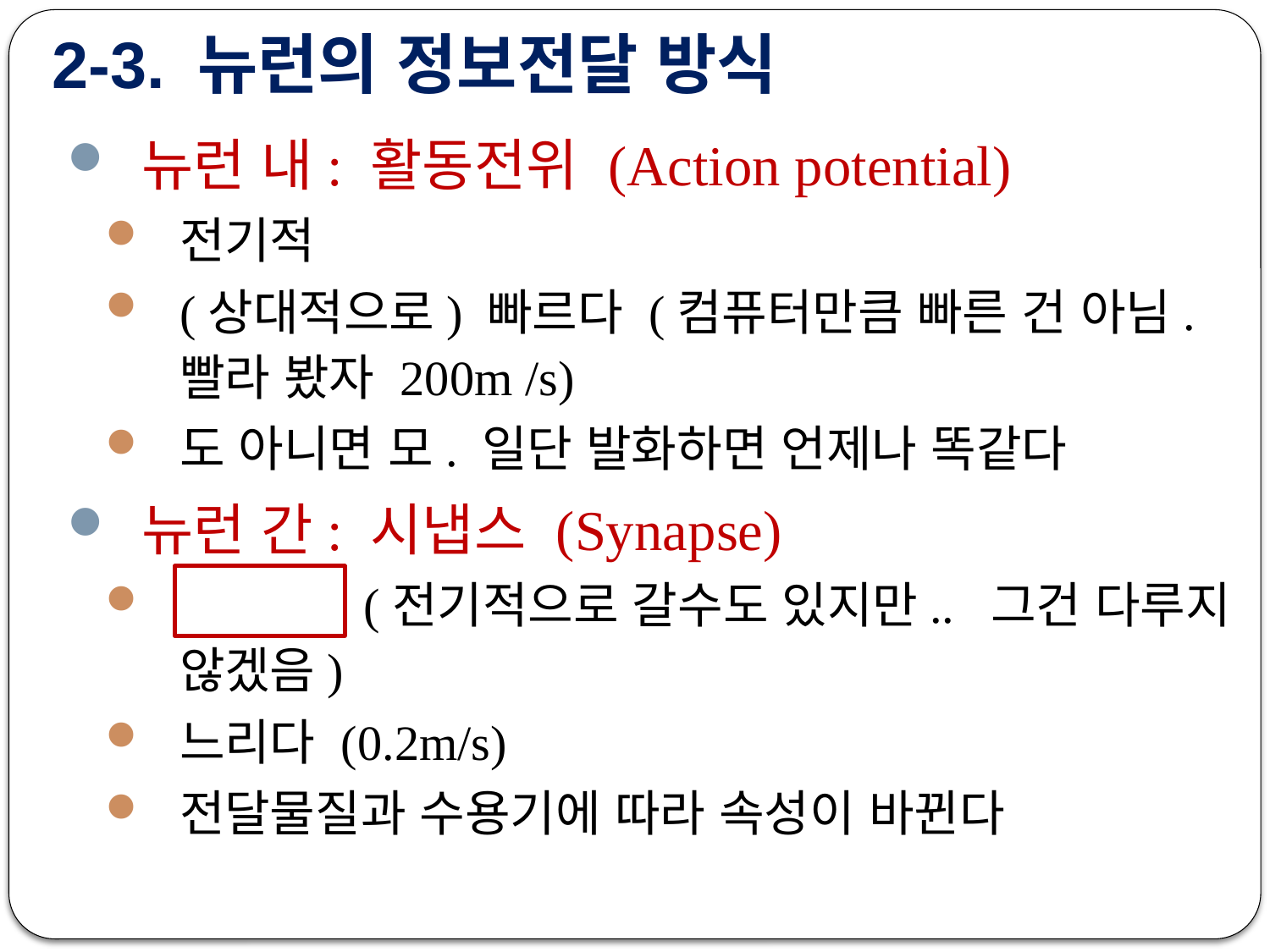

# 2-3. 뉴런의 정보전달 방식
뉴런 내: 활동전위 (Action potential)
전기적
(상대적으로) 빠르다 (컴퓨터만큼 빠른 건 아님. 빨라 봤자 200m /s)
도 아니면 모. 일단 발화하면 언제나 똑같다
뉴런 간: 시냅스 (Synapse)
               (전기적으로 갈수도 있지만..  그건 다루지 않겠음)
느리다 (0.2m/s)
전달물질과 수용기에 따라 속성이 바뀐다